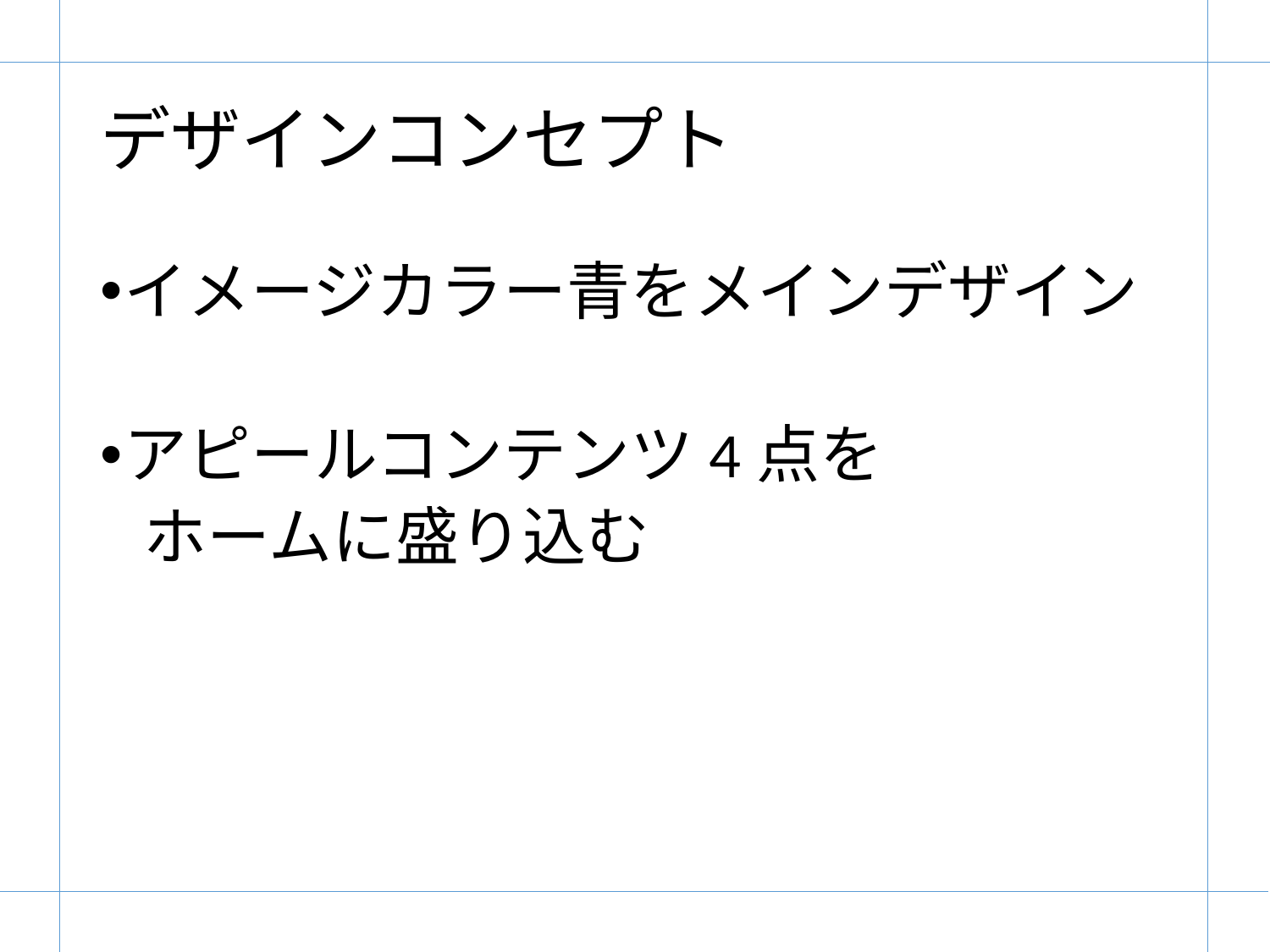

# デザインコンセプト
イメージカラー青をメインデザイン

アピールコンテンツ4点を
  ホームに盛り込む